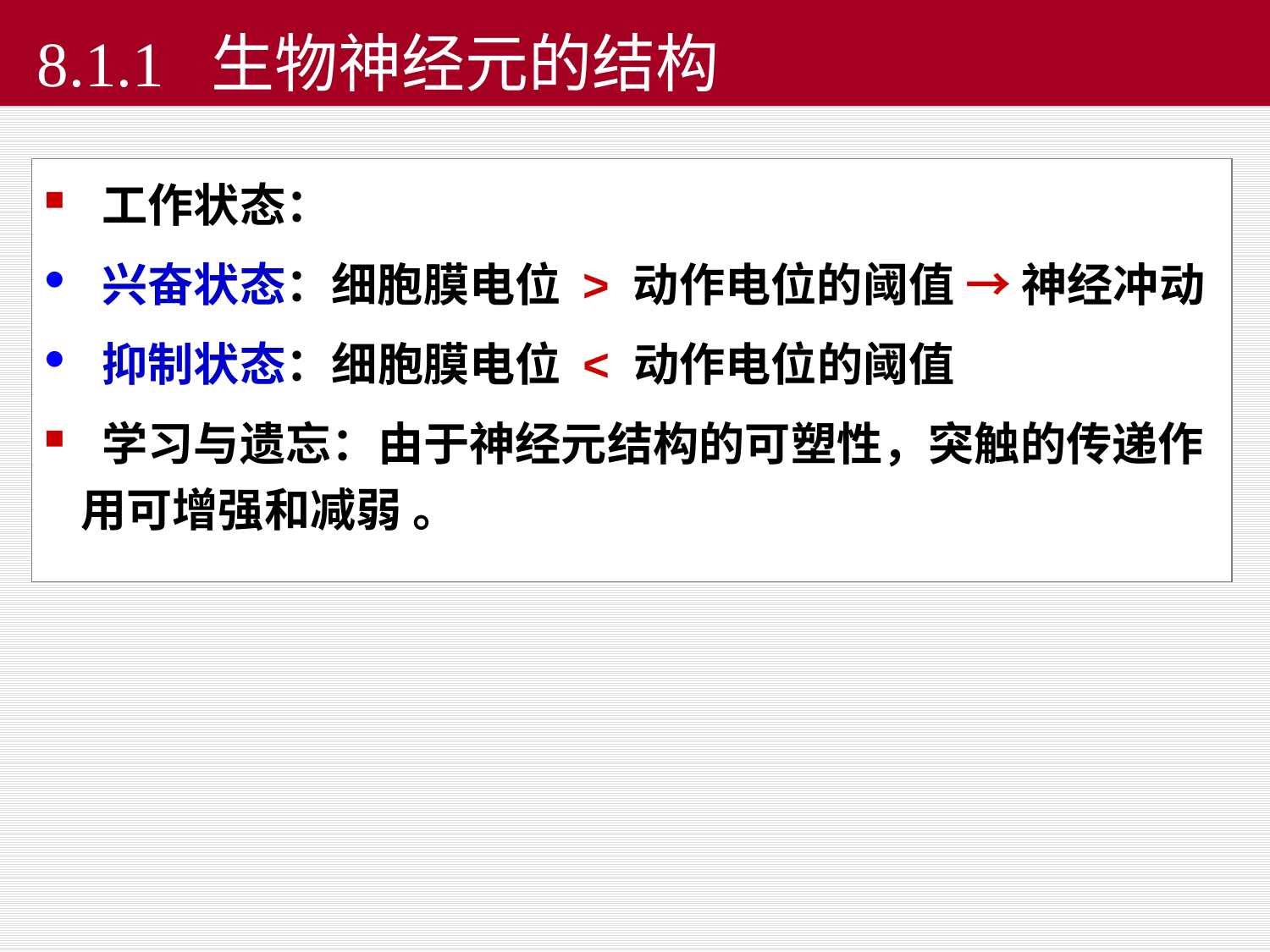

# 8.1.1  生物神经元的结构
 工作状态：
 兴奋状态：细胞膜电位 > 动作电位的阈值 → 神经冲动
 抑制状态：细胞膜电位 < 动作电位的阈值
 学习与遗忘：由于神经元结构的可塑性，突触的传递作用可增强和减弱 。
8